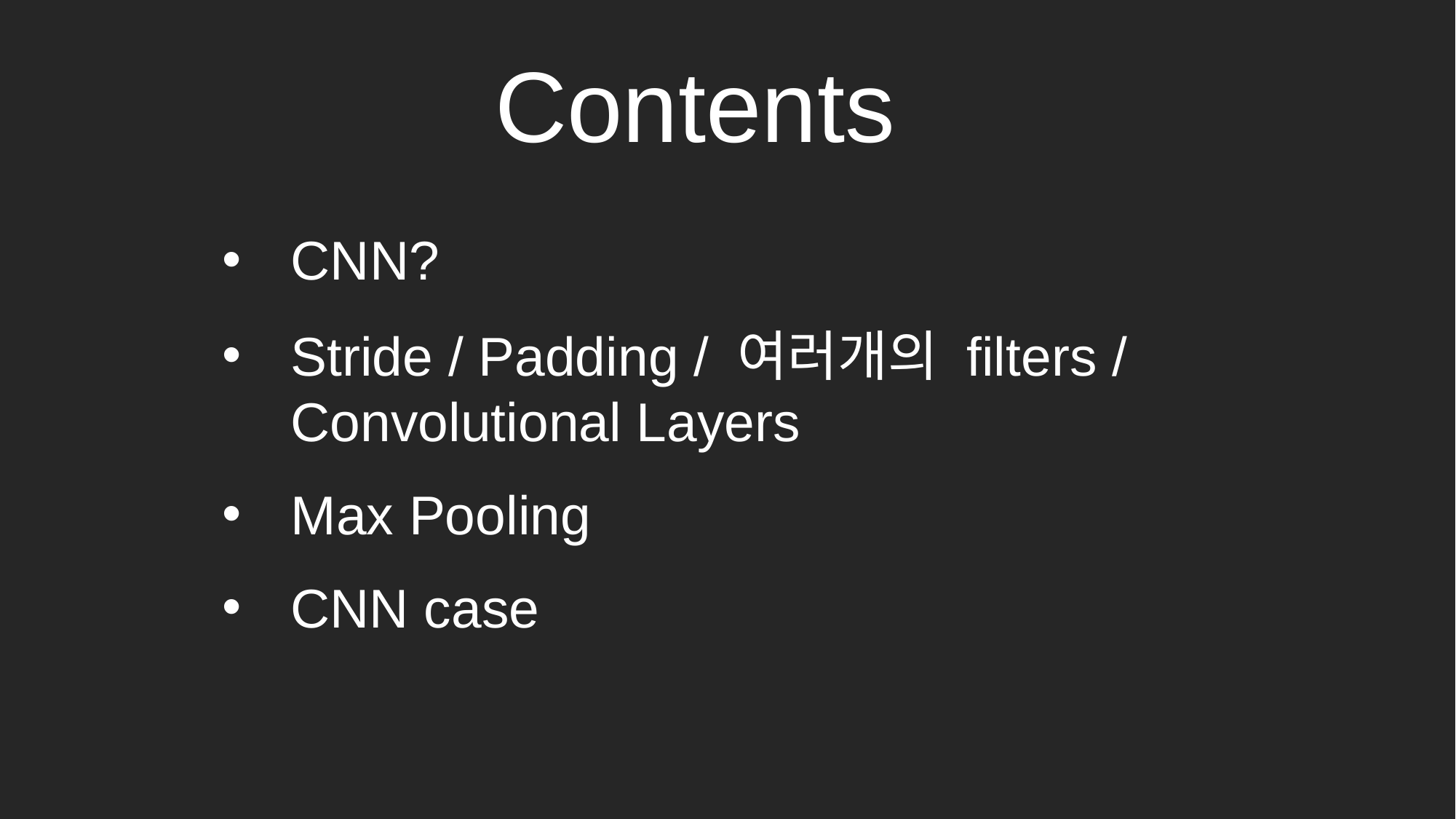

Contents
CNN?
Stride / Padding / 여러개의 filters / Convolutional Layers
Max Pooling
CNN case